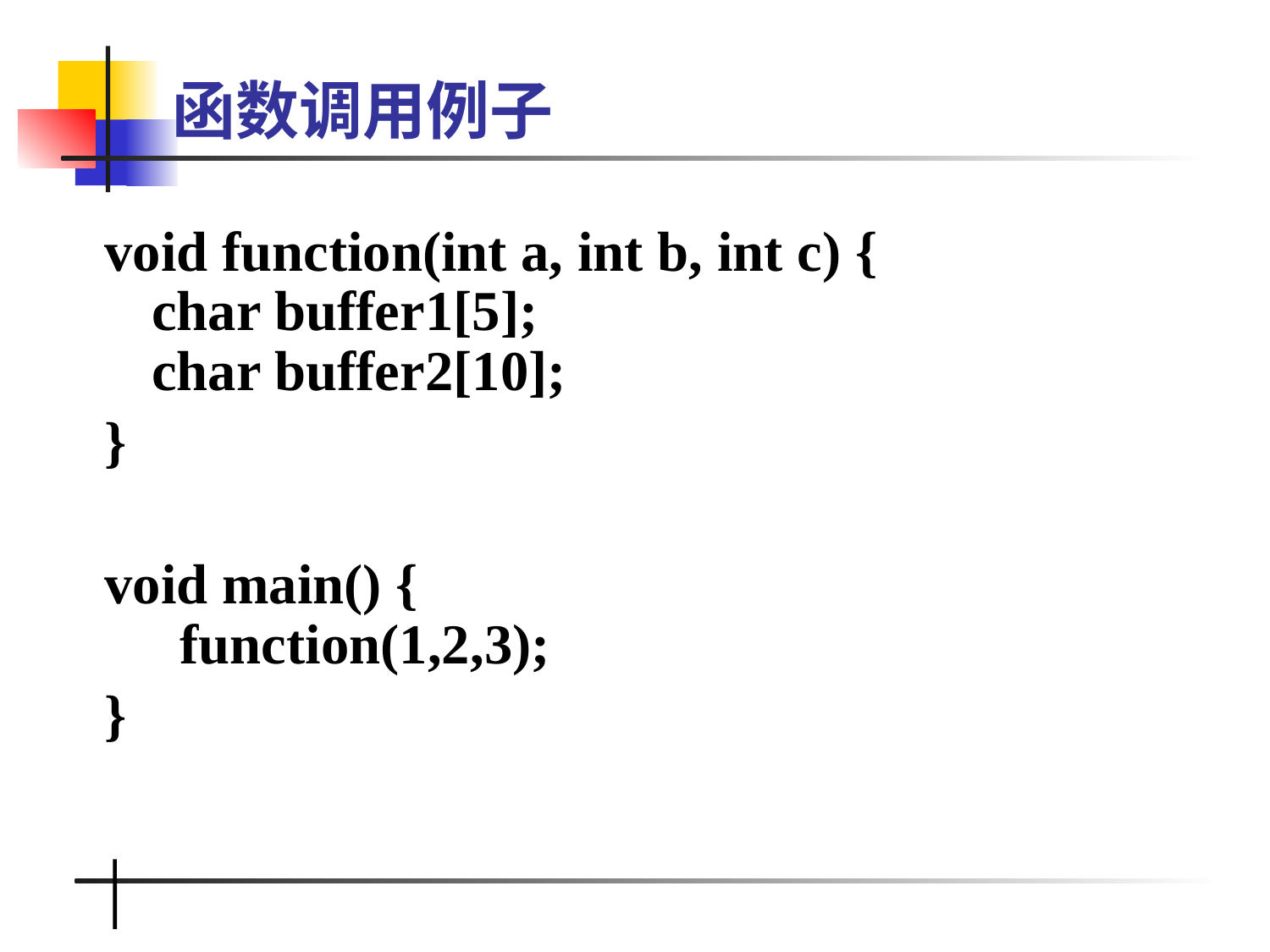

# 函数调用例子
void function(int a, int b, int c) {
char buffer1[5];
char buffer2[10];
}

void main() {
  function(1,2,3);
}